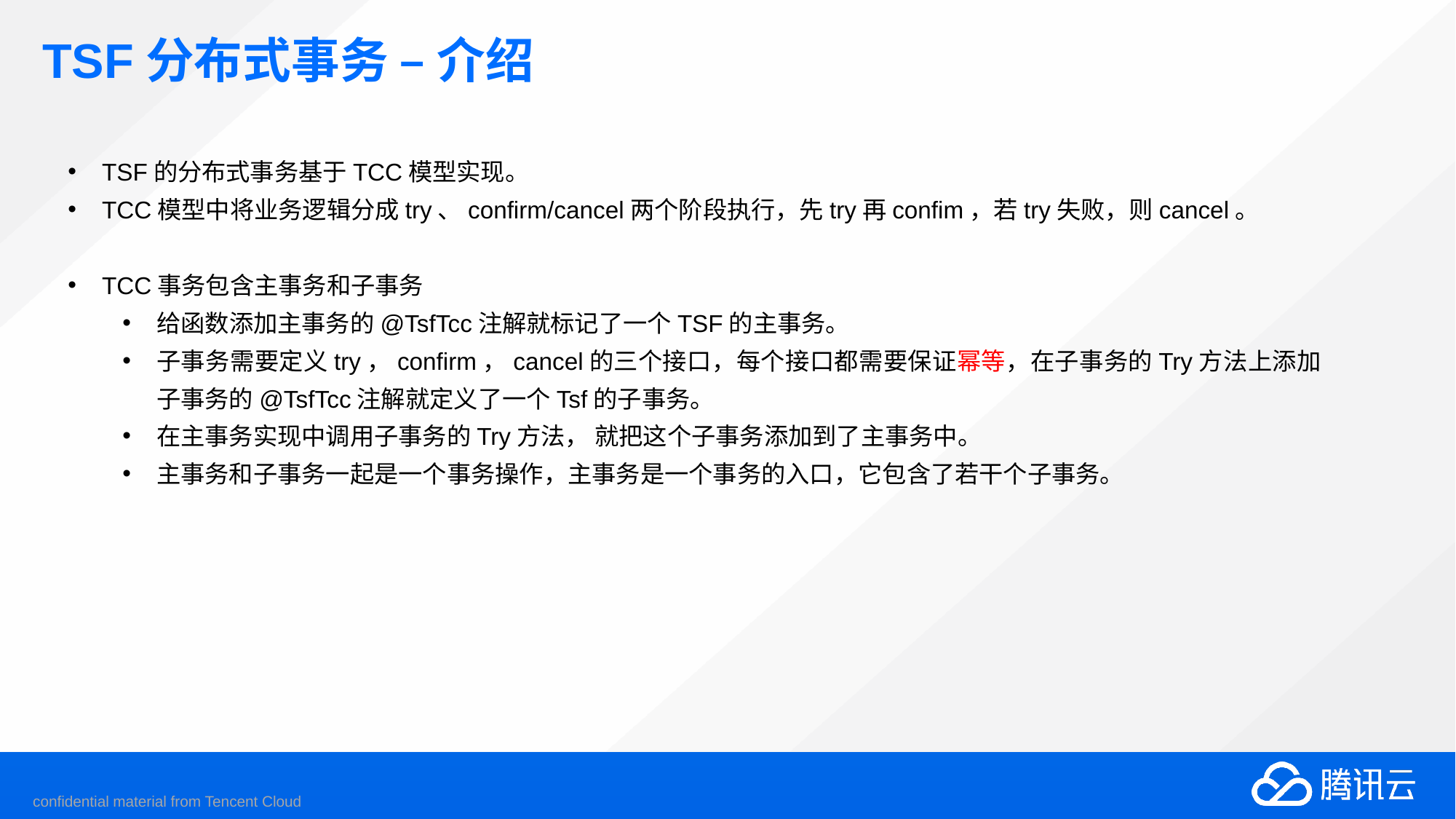

# TSF分布式事务 – 介绍
TSF的分布式事务基于TCC模型实现。
TCC模型中将业务逻辑分成try、confirm/cancel两个阶段执行，先try再confim，若try失败，则cancel。

TCC事务包含主事务和子事务
给函数添加主事务的@TsfTcc注解就标记了一个TSF的主事务。
子事务需要定义try，confirm，cancel的三个接口，每个接口都需要保证幂等，在子事务的Try方法上添加子事务的@TsfTcc注解就定义了一个Tsf的子事务。
在主事务实现中调用子事务的Try方法， 就把这个子事务添加到了主事务中。
主事务和子事务一起是一个事务操作，主事务是一个事务的入口，它包含了若干个子事务。